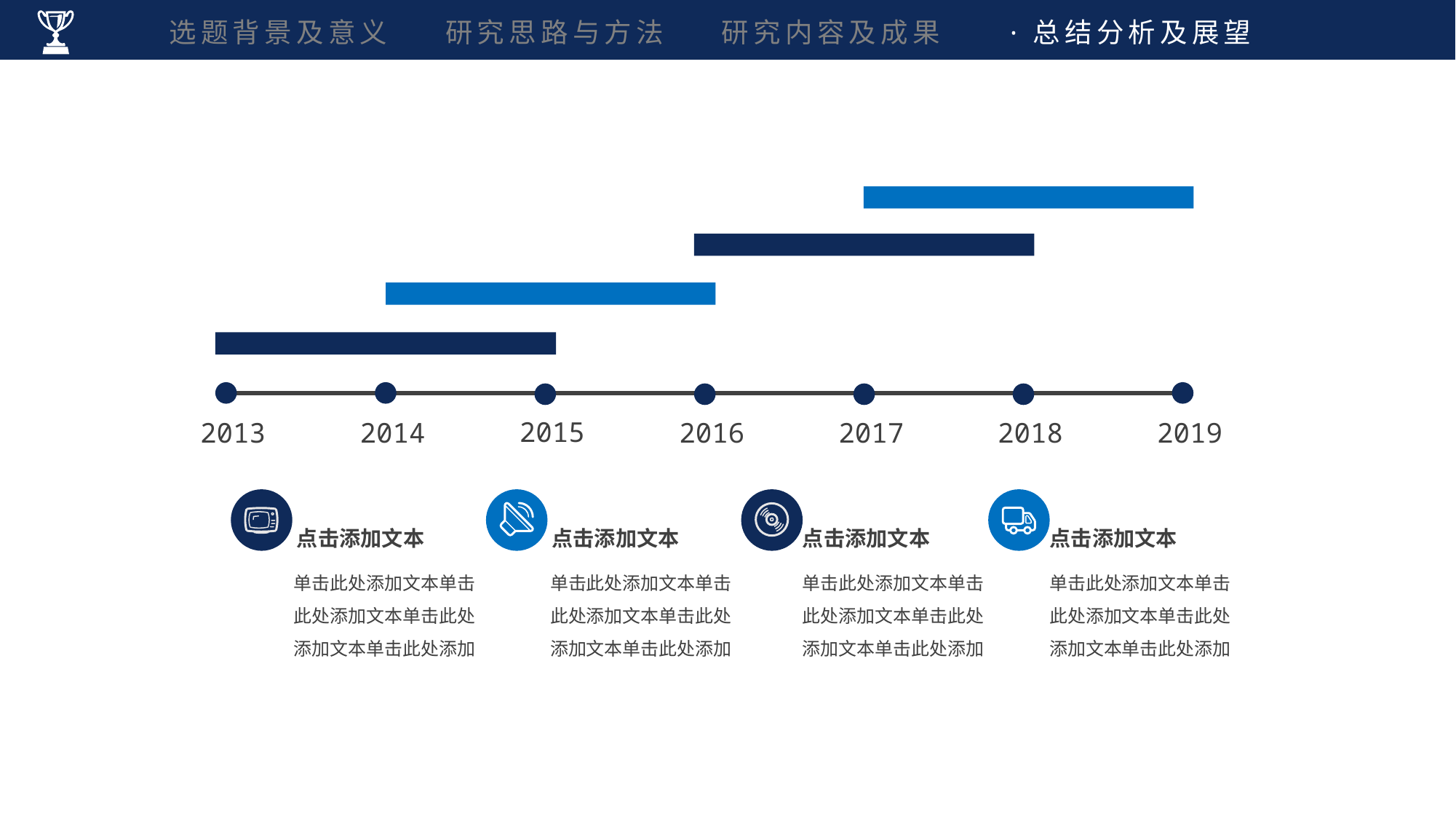

选题背景及意义     研究思路与方法     研究内容及成果     ·总结分析及展望

2015
2013
2019
2016
2014
2017
2018

点击添加文本
点击添加文本
点击添加文本
点击添加文本
单击此处添加文本单击此处添加文本单击此处添加文本单击此处添加
单击此处添加文本单击此处添加文本单击此处添加文本单击此处添加
单击此处添加文本单击此处添加文本单击此处添加文本单击此处添加
单击此处添加文本单击此处添加文本单击此处添加文本单击此处添加